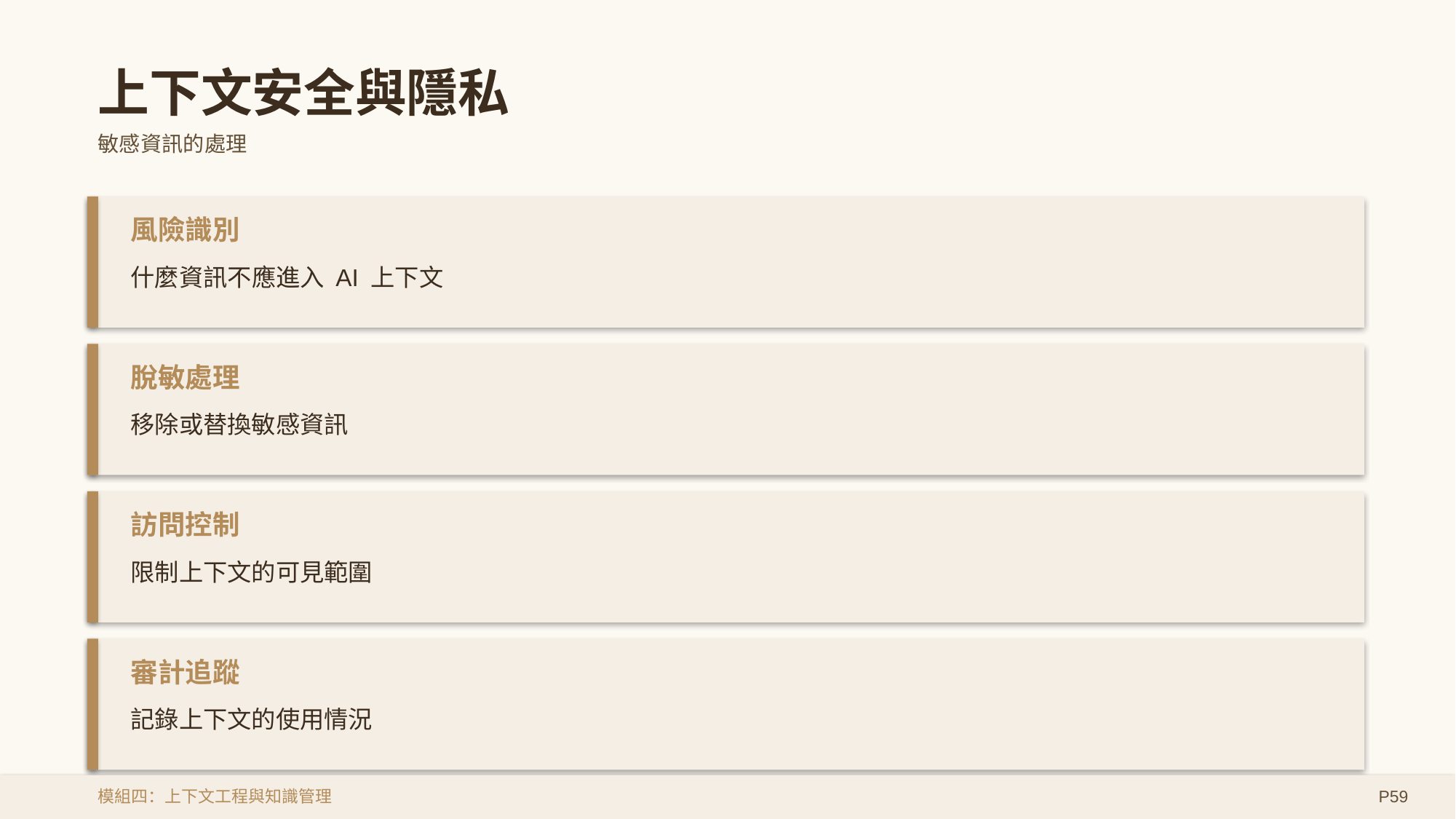

上下文安全與隱私
敏感資訊的處理

風險識別
什麼資訊不應進入 AI 上下文

脫敏處理
移除或替換敏感資訊

訪問控制
限制上下文的可見範圍

審計追蹤
記錄上下文的使用情況

模組四：上下文工程與知識管理
P59